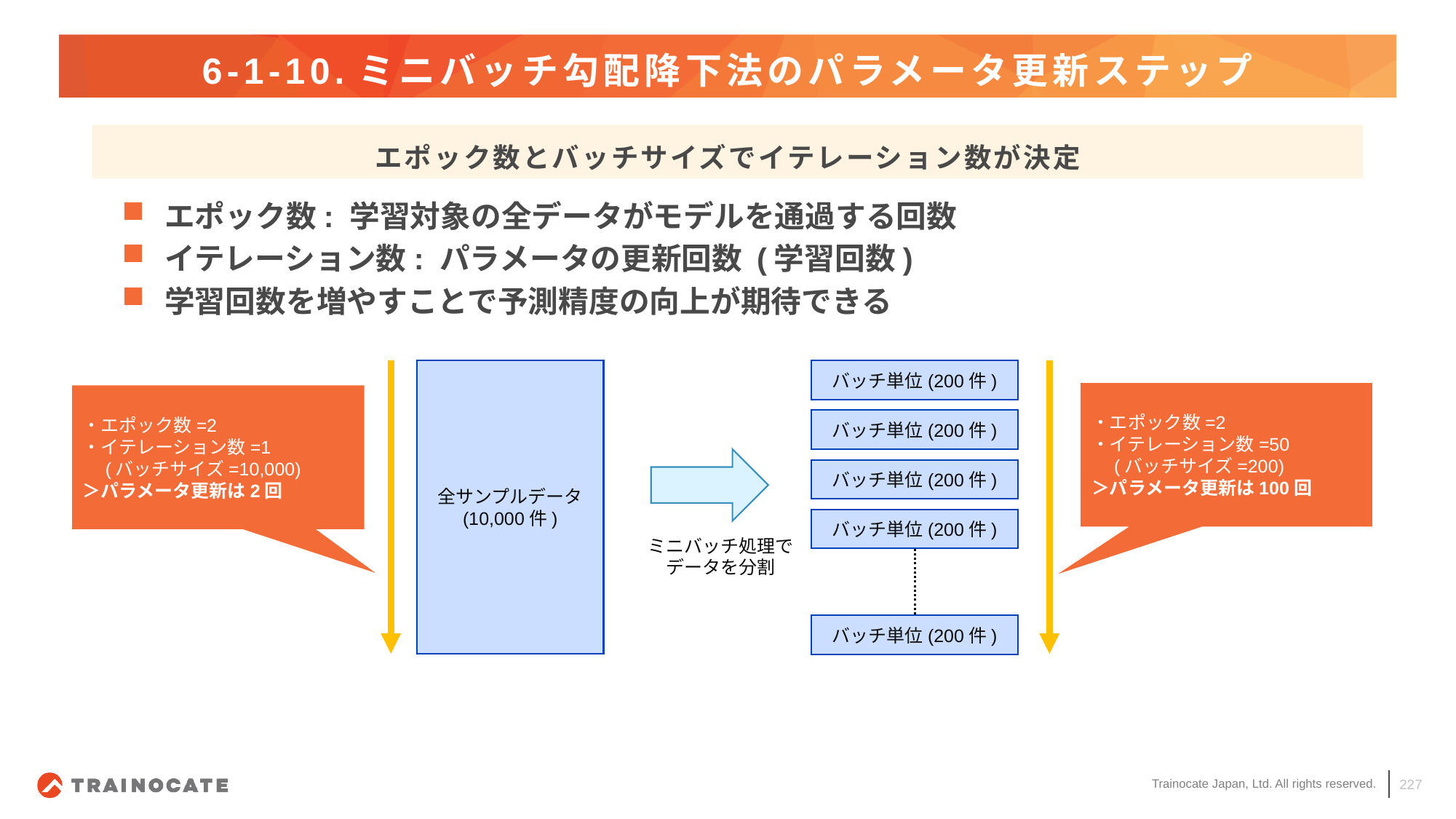

# 6-1-10.ミニバッチ勾配降下法のパラメータ更新ステップ
エポック数とバッチサイズでイテレーション数が決定
エポック数: 学習対象の全データがモデルを通過する回数
イテレーション数: パラメータの更新回数 (学習回数)
学習回数を増やすことで予測精度の向上が期待できる

全サンプルデータ
(10,000件)
バッチ単位(200件)
・エポック数=2
・イテレーション数=50
　(バッチサイズ=200)
＞パラメータ更新は100回
・エポック数=2
・イテレーション数=1
　(バッチサイズ=10,000)
＞パラメータ更新は2回
バッチ単位(200件)

バッチ単位(200件)
バッチ単位(200件)
ミニバッチ処理で
データを分割
バッチ単位(200件)
227